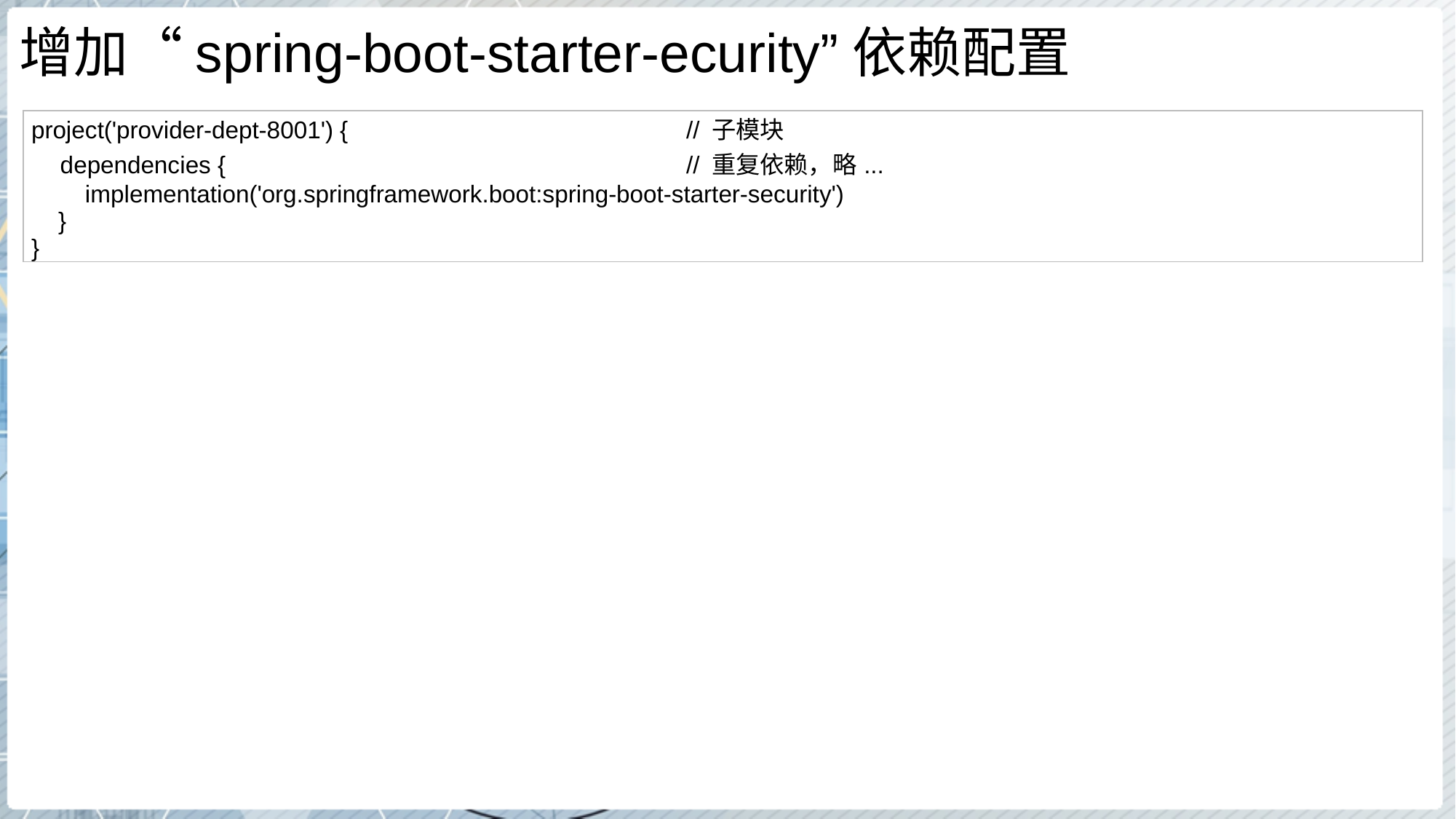

# 增加“spring-boot-starter-ecurity”依赖配置
| project('provider-dept-8001') { // 子模块 dependencies { // 重复依赖，略... implementation('org.springframework.boot:spring-boot-starter-security') } } |
| --- |